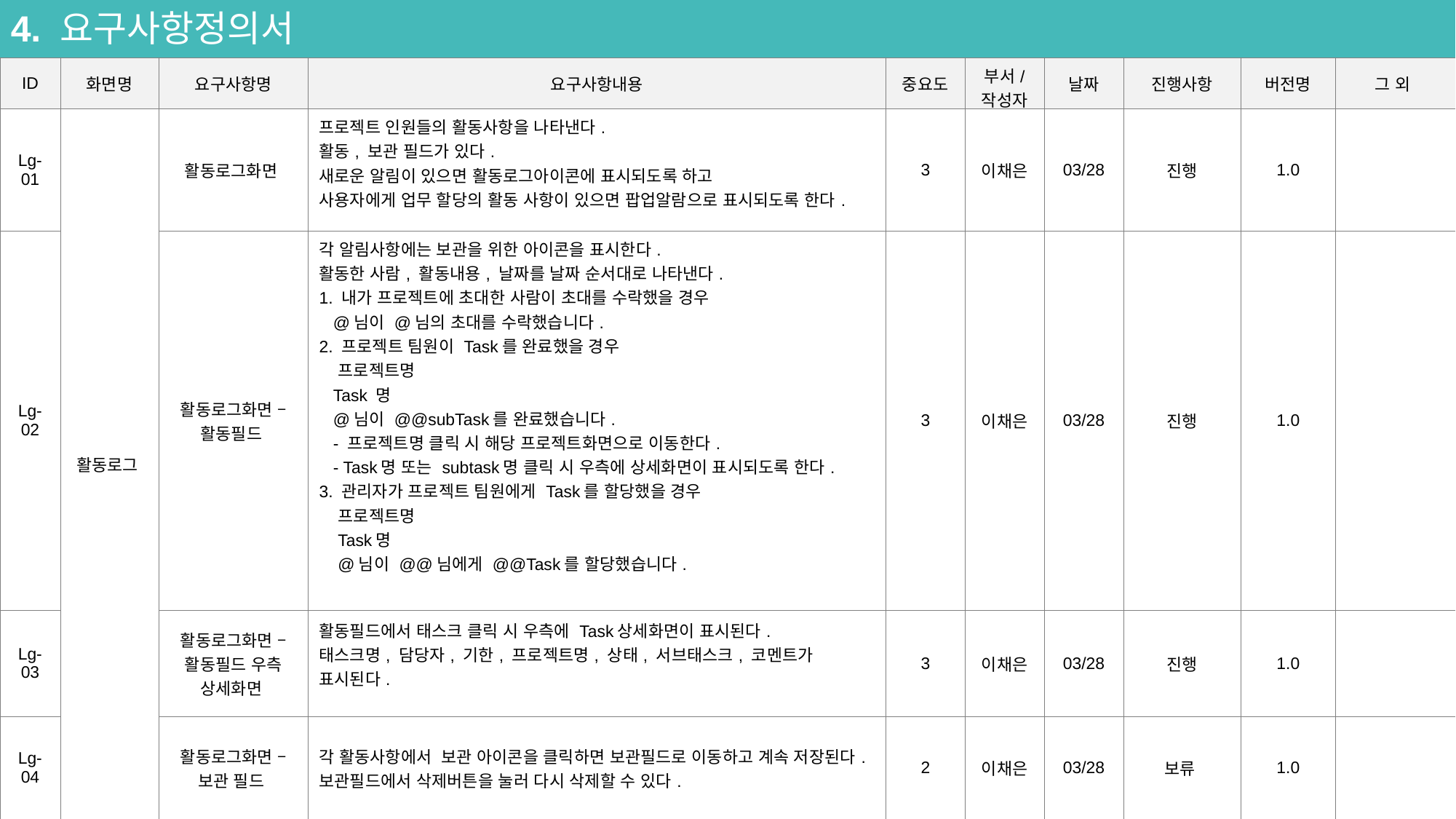

4. 요구사항정의서

| ID | 화면명 | 요구사항명 | 요구사항내용 | 중요도 | 부서/ 작성자 | 날짜 | 진행사항 | 버전명 | 그 외 |
| --- | --- | --- | --- | --- | --- | --- | --- | --- | --- |
| Lg-01 | 활동로그 | 활동로그화면 | 프로젝트 인원들의 활동사항을 나타낸다. 활동, 보관 필드가 있다. 새로운 알림이 있으면 활동로그아이콘에 표시되도록 하고 사용자에게 업무 할당의 활동 사항이 있으면 팝업알람으로 표시되도록 한다. | 3 | 이채은 | 03/28 | 진행 | 1.0 |  |
| Lg-02 |  | 활동로그화면 – 활동필드 | 각 알림사항에는 보관을 위한 아이콘을 표시한다. 활동한 사람, 활동내용, 날짜를 날짜 순서대로 나타낸다. 1. 내가 프로젝트에 초대한 사람이 초대를 수락했을 경우 @님이 @님의 초대를 수락했습니다. 2. 프로젝트 팀원이 Task를 완료했을 경우 프로젝트명 Task 명 @님이 @@subTask를 완료했습니다. - 프로젝트명 클릭 시 해당 프로젝트화면으로 이동한다. - Task명 또는 subtask명 클릭 시 우측에 상세화면이 표시되도록 한다. 3. 관리자가 프로젝트 팀원에게 Task를 할당했을 경우 프로젝트명 Task명 @님이 @@님에게 @@Task를 할당했습니다. | 3 | 이채은 | 03/28 | 진행 | 1.0 |  |
| Lg-03 |  | 활동로그화면 – 활동필드 우측 상세화면 | 활동필드에서 태스크 클릭 시 우측에 Task상세화면이 표시된다. 태스크명, 담당자, 기한, 프로젝트명, 상태, 서브태스크, 코멘트가 표시된다. | 3 | 이채은 | 03/28 | 진행 | 1.0 |  |
| Lg-04 |  | 활동로그화면 –보관 필드 | 각 활동사항에서 보관 아이콘을 클릭하면 보관필드로 이동하고 계속 저장된다. 보관필드에서 삭제버튼을 눌러 다시 삭제할 수 있다. | 2 | 이채은 | 03/28 | 보류 | 1.0 |  |